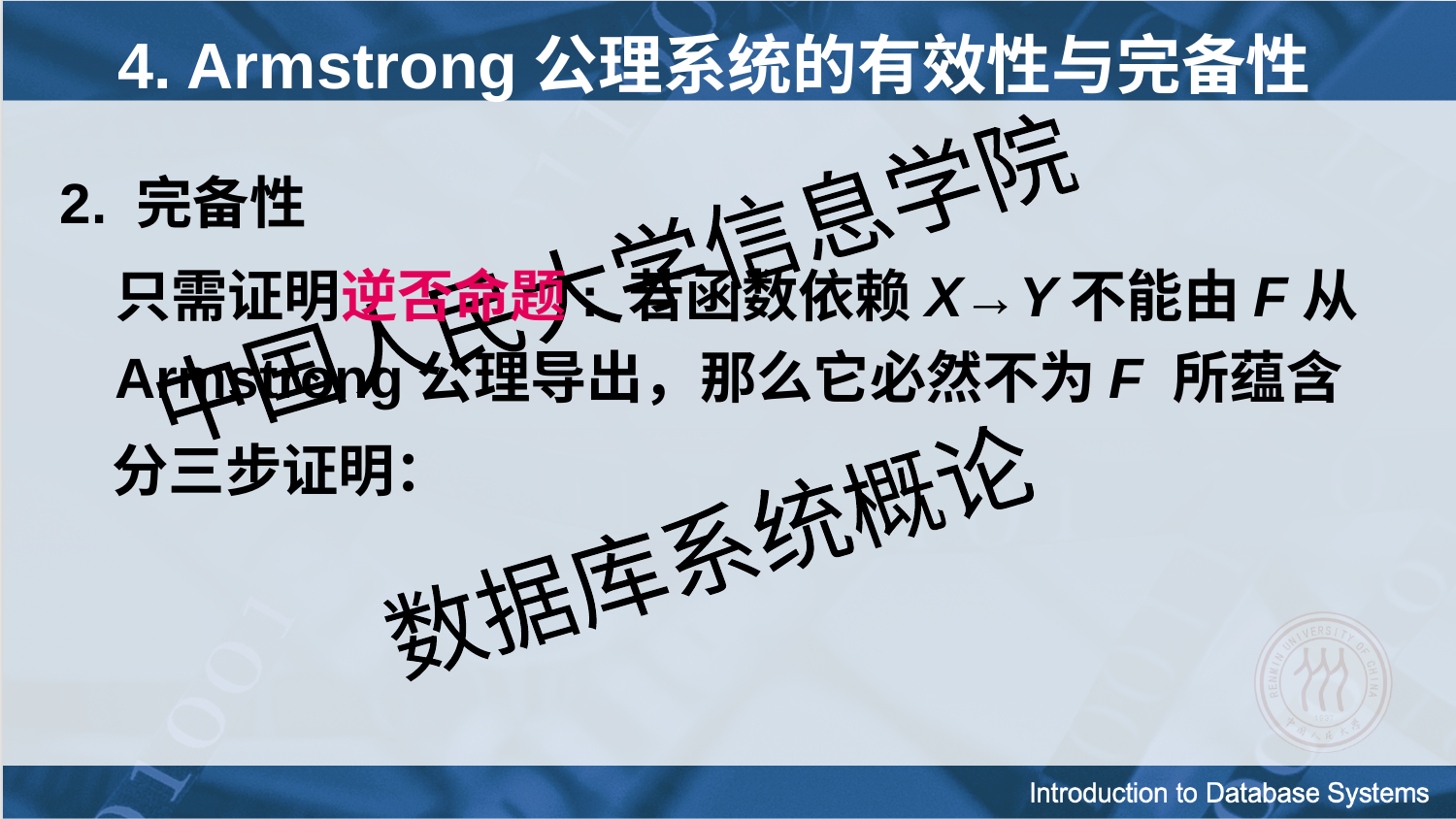

# 4. Armstrong公理系统的有效性与完备性
2. 完备性
	只需证明逆否命题: 若函数依赖X→Y不能由F从Armstrong公理导出，那么它必然不为F 所蕴含
   分三步证明：